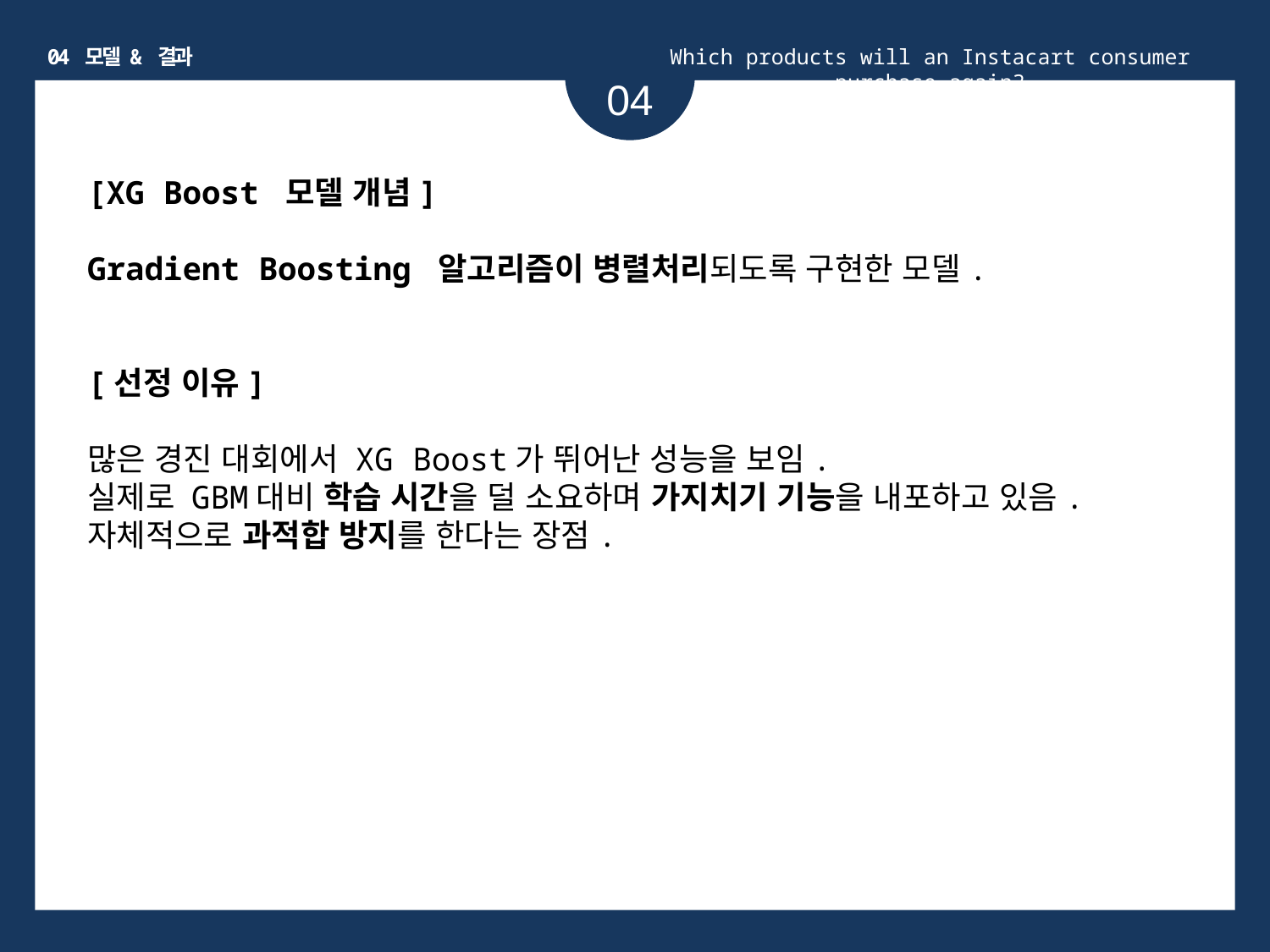

04 모델 & 결과
Which products will an Instacart consumer purchase again?
04

[XG Boost 모델 개념]

Gradient Boosting 알고리즘이 병렬처리되도록 구현한 모델.

[선정 이유]

많은 경진 대회에서 XG Boost가 뛰어난 성능을 보임.
실제로 GBM대비 학습 시간을 덜 소요하며 가지치기 기능을 내포하고 있음.
자체적으로 과적합 방지를 한다는 장점.